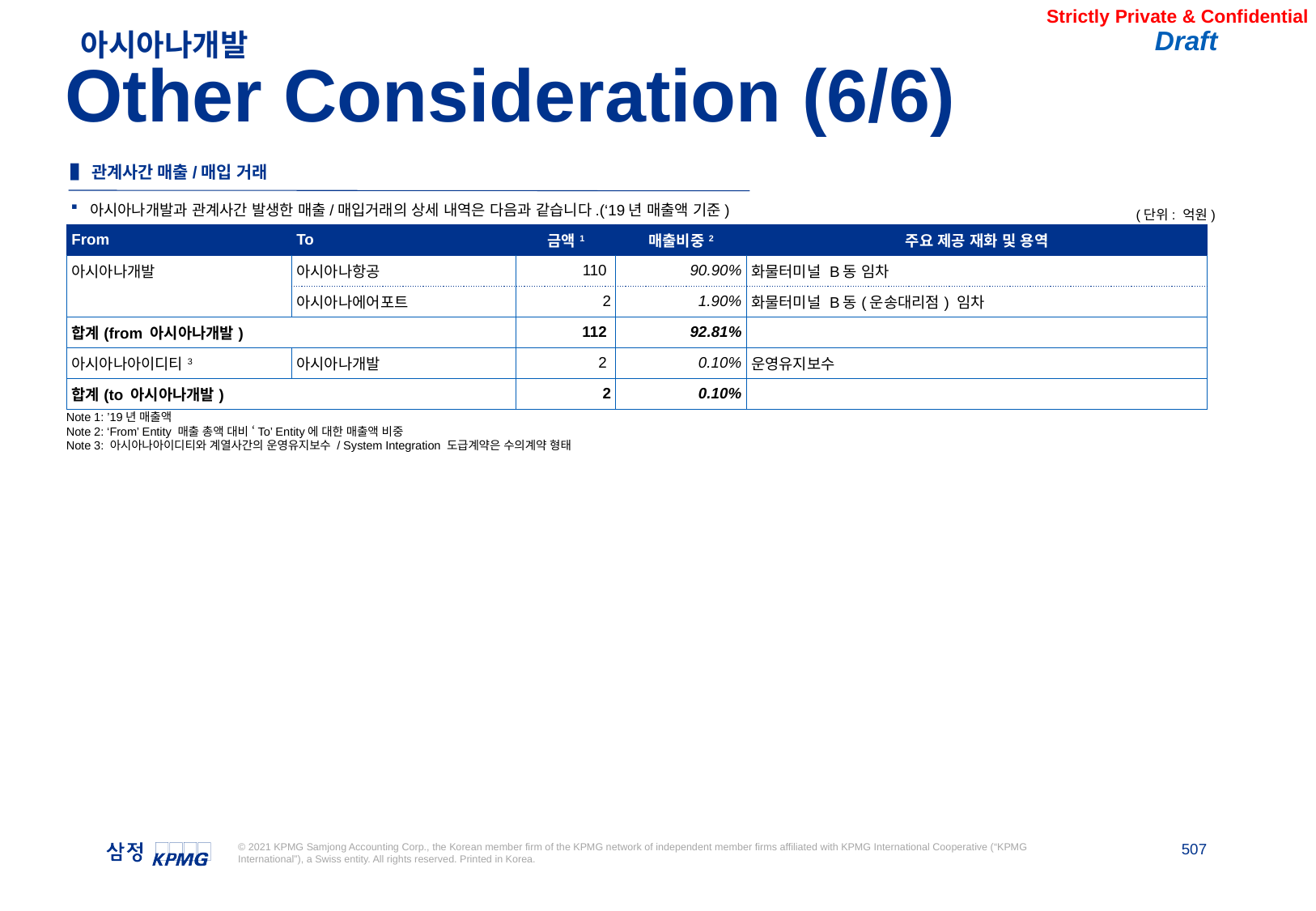

아시아나개발
Other Consideration (6/6)
▌관계사간 매출/매입 거래

아시아나개발과 관계사간 발생한 매출/매입거래의 상세 내역은 다음과 같습니다.(‘19년 매출액 기준)
(단위: 억원)
| From | To | 금액1 | 매출비중2 | 주요 제공 재화 및 용역 |
| --- | --- | --- | --- | --- |
| 아시아나개발 | 아시아나항공 | 110 | 90.90% | 화물터미널 B동 임차 |
|  | 아시아나에어포트 | 2 | 1.90% | 화물터미널 B동(운송대리점) 임차 |
| 합계(from 아시아나개발) |  | 112 | 92.81% |  |
| 아시아나아이디티3 | 아시아나개발 | 2 | 0.10% | 운영유지보수 |
| 합계(to 아시아나개발) |  | 2 | 0.10% |  |
Note 1: ’19년 매출액
Note 2: ‘From’ Entity 매출 총액 대비 ‘To’ Entity에 대한 매출액 비중
Note 3: 아시아나아이디티와 계열사간의 운영유지보수 / System Integration 도급계약은 수의계약 형태